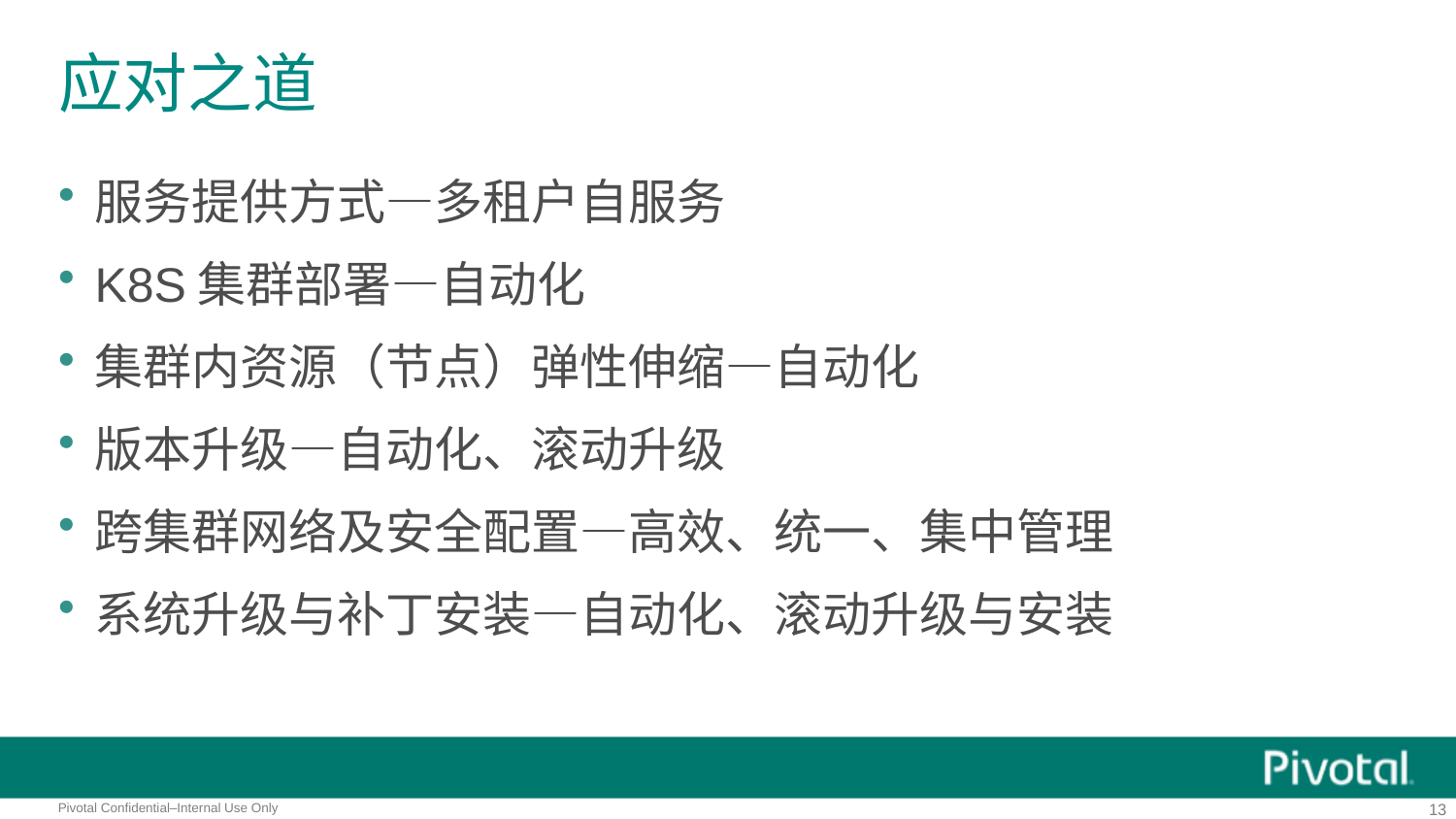

# 应对之道
服务提供方式—多租户自服务
K8S集群部署—自动化
集群内资源（节点）弹性伸缩—自动化
版本升级—自动化、滚动升级
跨集群网络及安全配置—高效、统一、集中管理
系统升级与补丁安装—自动化、滚动升级与安装